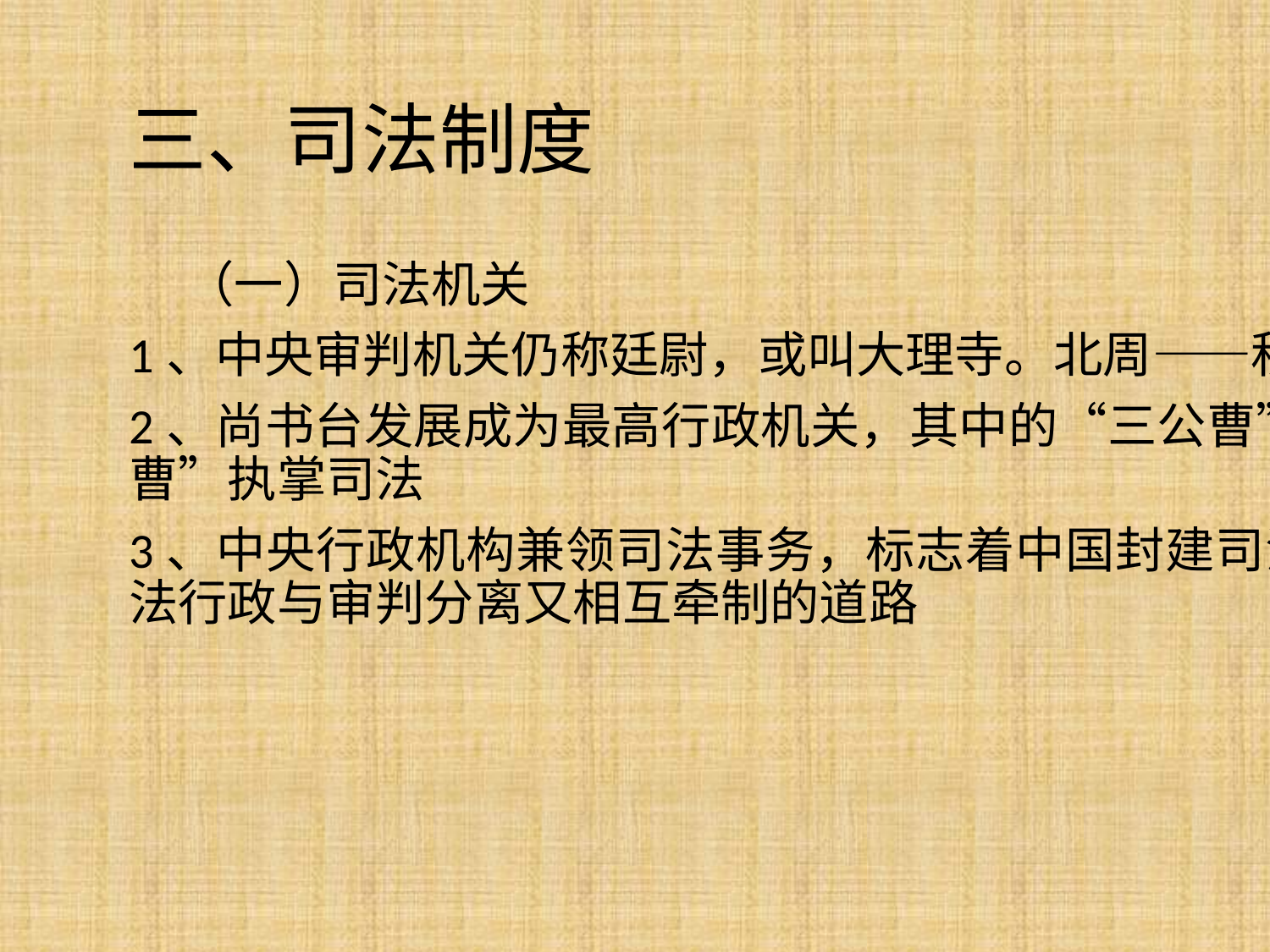

# 三、司法制度
    （一）司法机关
1、中央审判机关仍称廷尉，或叫大理寺。北周——秋官大司寇
2、尚书台发展成为最高行政机关，其中的“三公曹” 和“二千石曹”执掌司法
3、中央行政机构兼领司法事务，标志着中国封建司法制度走向司法行政与审判分离又相互牵制的道路